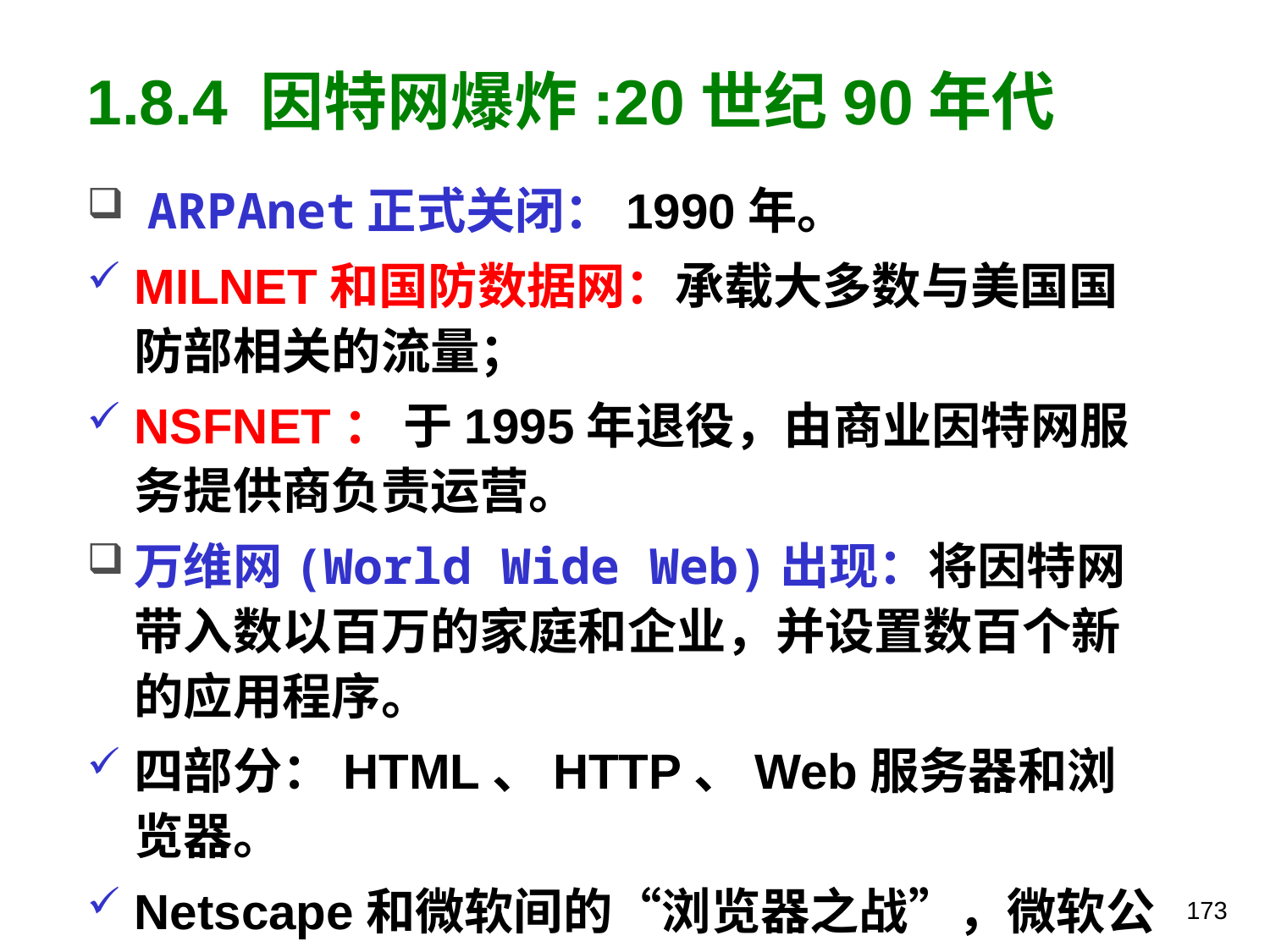

# 1.8.4 因特网爆炸:20世纪90年代
 ARPAnet正式关闭：1990年。
MILNET和国防数据网：承载大多数与美国国防部相关的流量；
NSFNET： 于1995年退役，由商业因特网服务提供商负责运营。
万维网(World Wide Web)出现：将因特网带入数以百万的家庭和企业，并设置数百个新的应用程序。
四部分：HTML、HTTP、Web服务器和浏览器。
Netscape和微软间的“浏览器之战”，微软公司获胜；
因特网产品和服务不断出现。
173